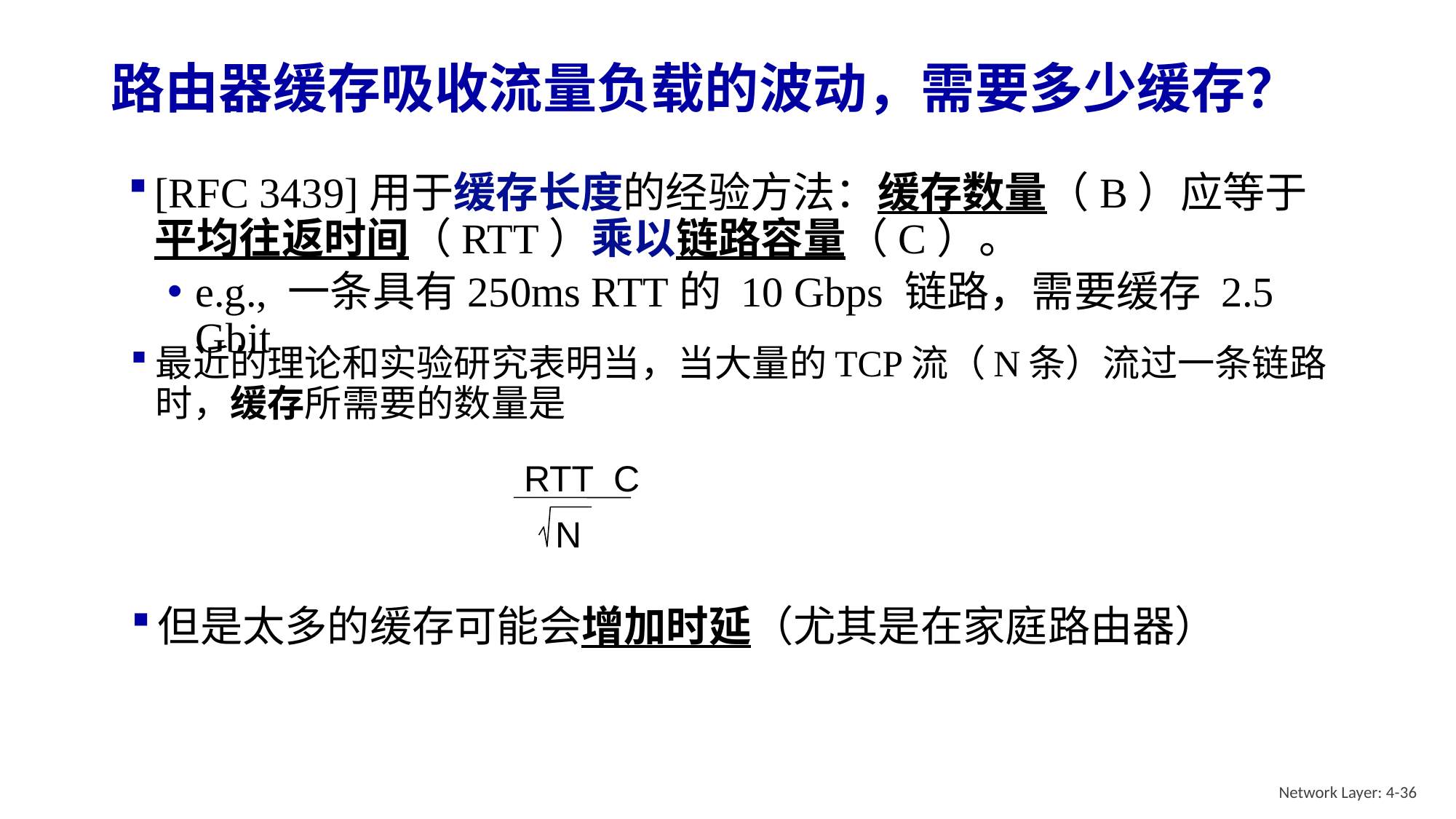

# 路由器缓存吸收流量负载的波动，需要多少缓存？
[RFC 3439]用于缓存长度的经验方法：缓存数量（B）应等于平均往返时间（RTT）乘以链路容量（C）。
e.g., 一条具有250ms RTT的 10 Gbps 链路，需要缓存 2.5 Gbit
最近的理论和实验研究表明当，当大量的TCP流（N条）流过一条链路时，缓存所需要的数量是

RTT  C

N

但是太多的缓存可能会增加时延（尤其是在家庭路由器）
Network Layer: 4-36